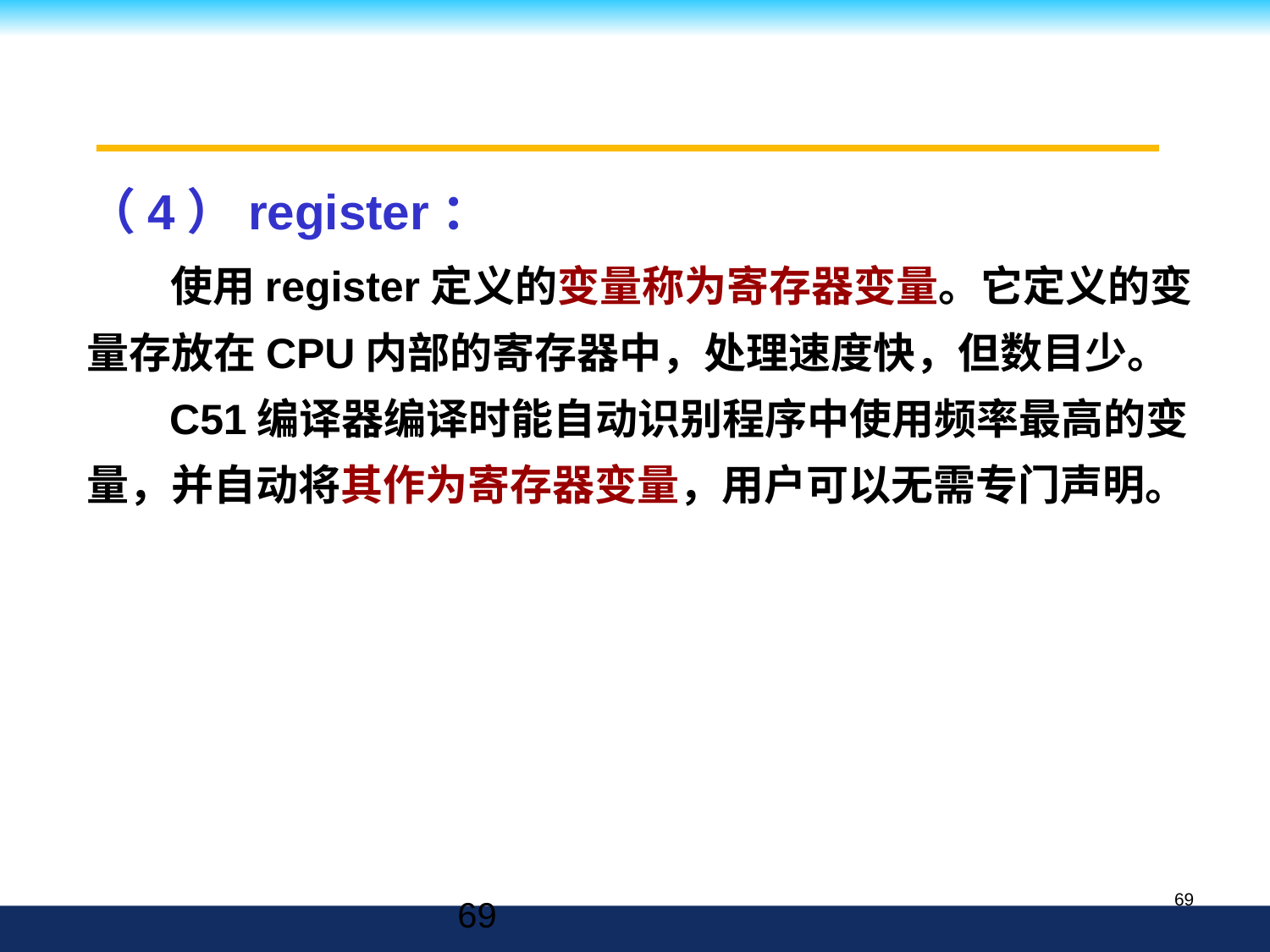

（4）register：
       使用register定义的变量称为寄存器变量。它定义的变量存放在CPU内部的寄存器中，处理速度快，但数目少。
       C51编译器编译时能自动识别程序中使用频率最高的变量，并自动将其作为寄存器变量，用户可以无需专门声明。
69
69